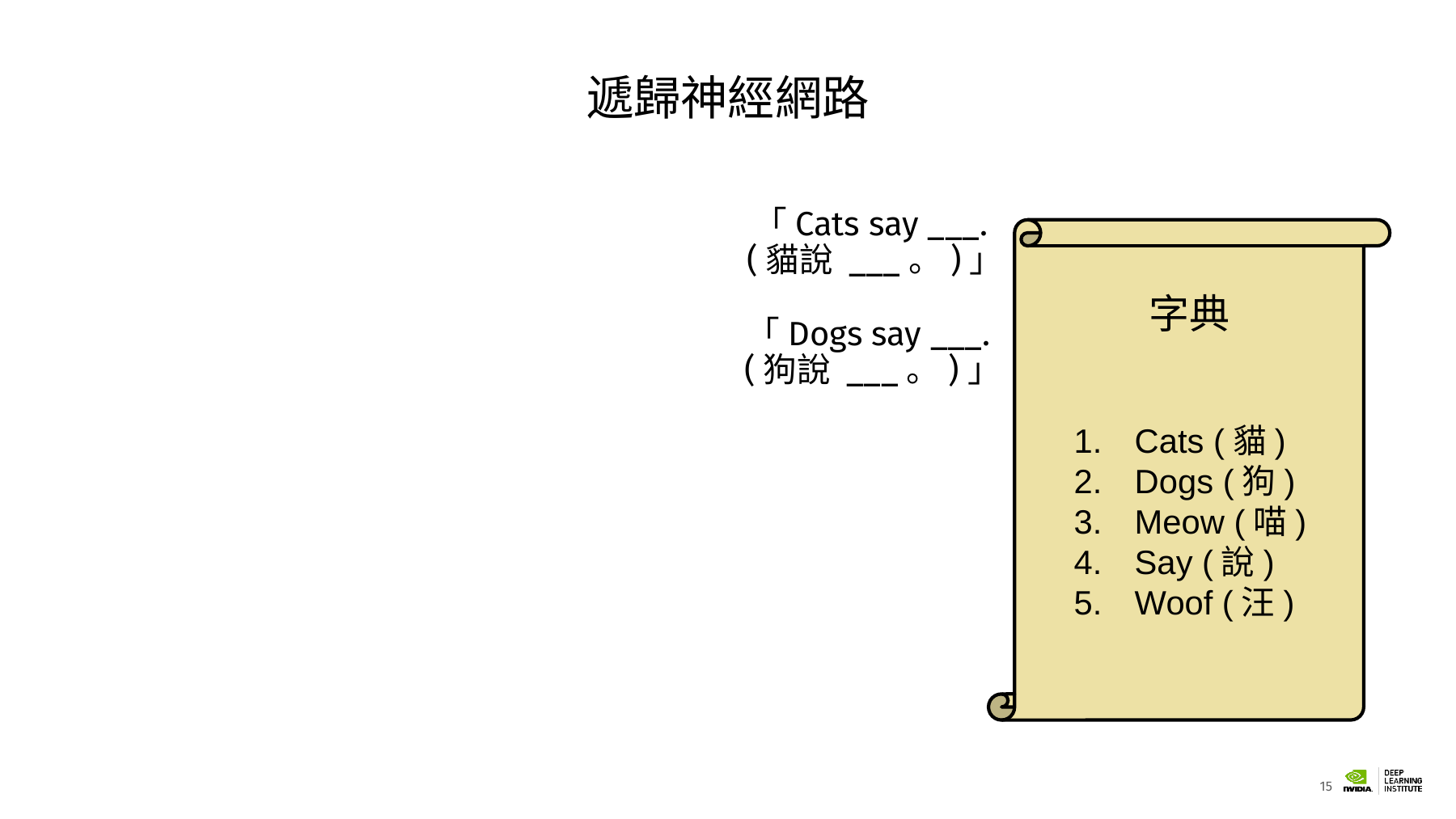

# 遞歸神經網路
「Cats say ___.
(貓說 ___。)」

字典

「Dogs say ___.
(狗說 ___。)」
Cats (貓)
Dogs (狗)
Meow (喵)
Say (說)
Woof (汪)